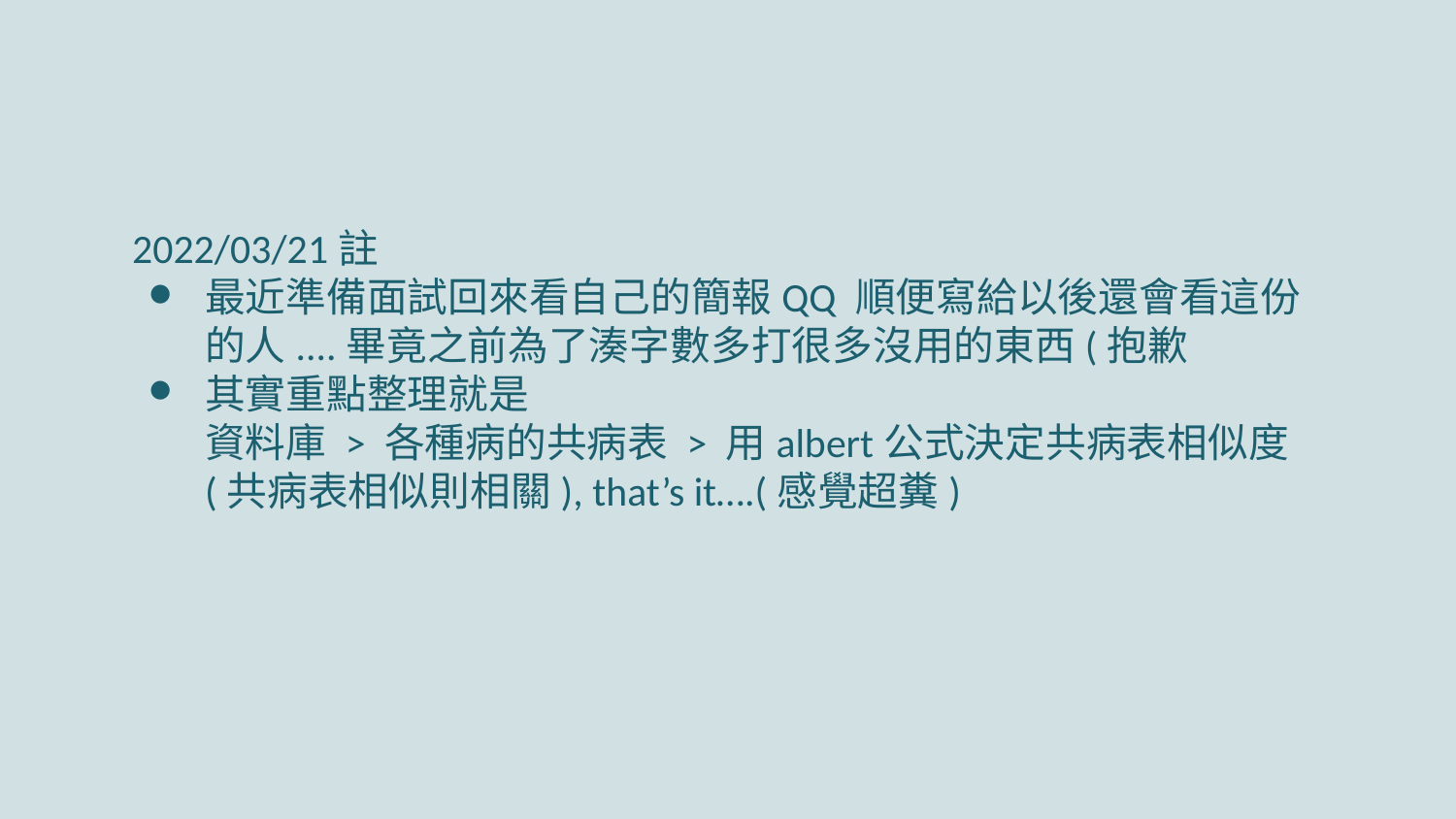

2022/03/21註
最近準備面試回來看自己的簡報QQ 順便寫給以後還會看這份的人....畢竟之前為了湊字數多打很多沒用的東西(抱歉
其實重點整理就是
資料庫 > 各種病的共病表 > 用albert公式決定共病表相似度(共病表相似則相關), that’s it….(感覺超糞)